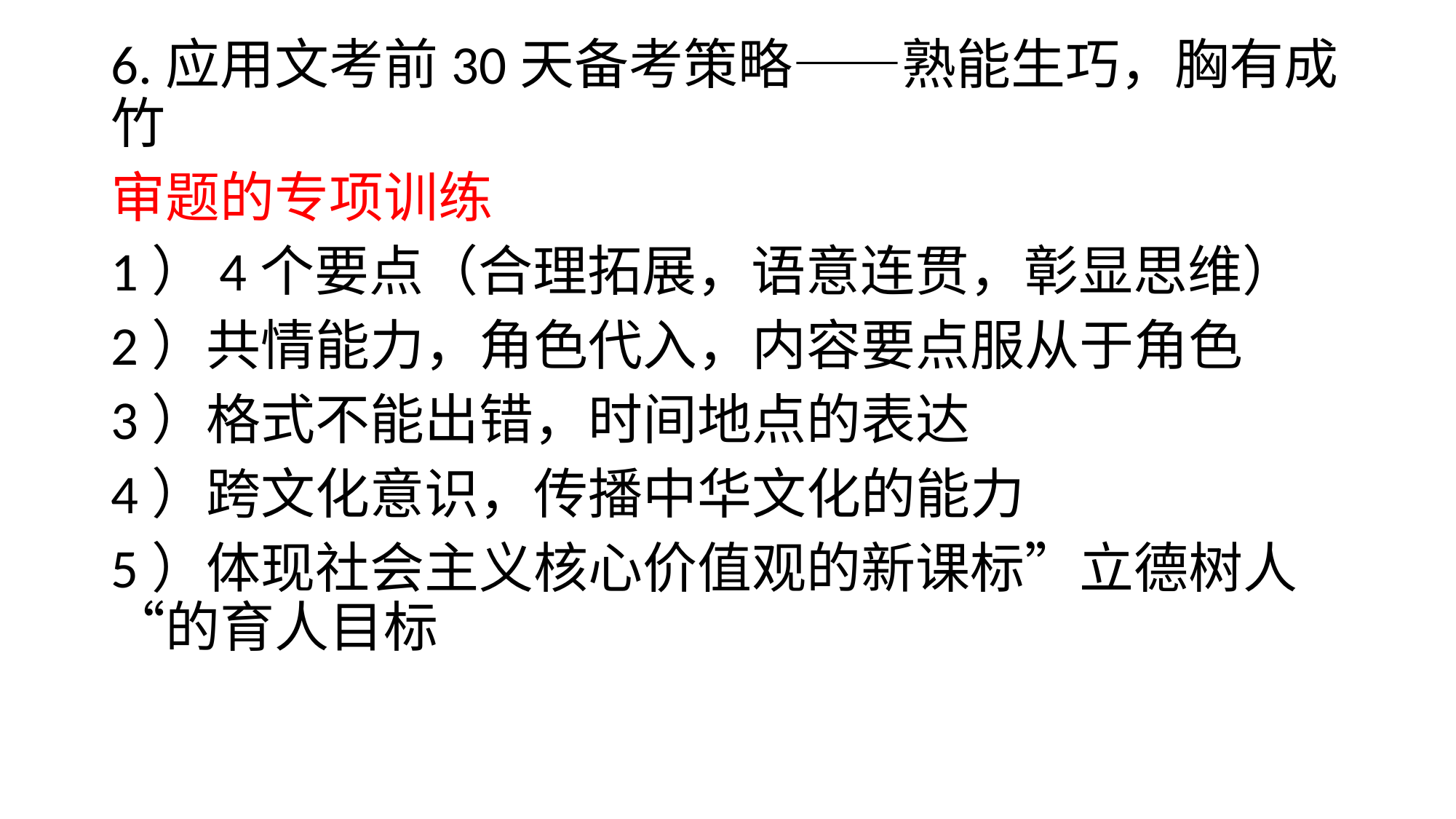

6.应用文考前30天备考策略——熟能生巧，胸有成竹
审题的专项训练
1）4个要点（合理拓展，语意连贯，彰显思维）
2）共情能力，角色代入，内容要点服从于角色
3）格式不能出错，时间地点的表达
4）跨文化意识，传播中华文化的能力
5）体现社会主义核心价值观的新课标”立德树人“的育人目标